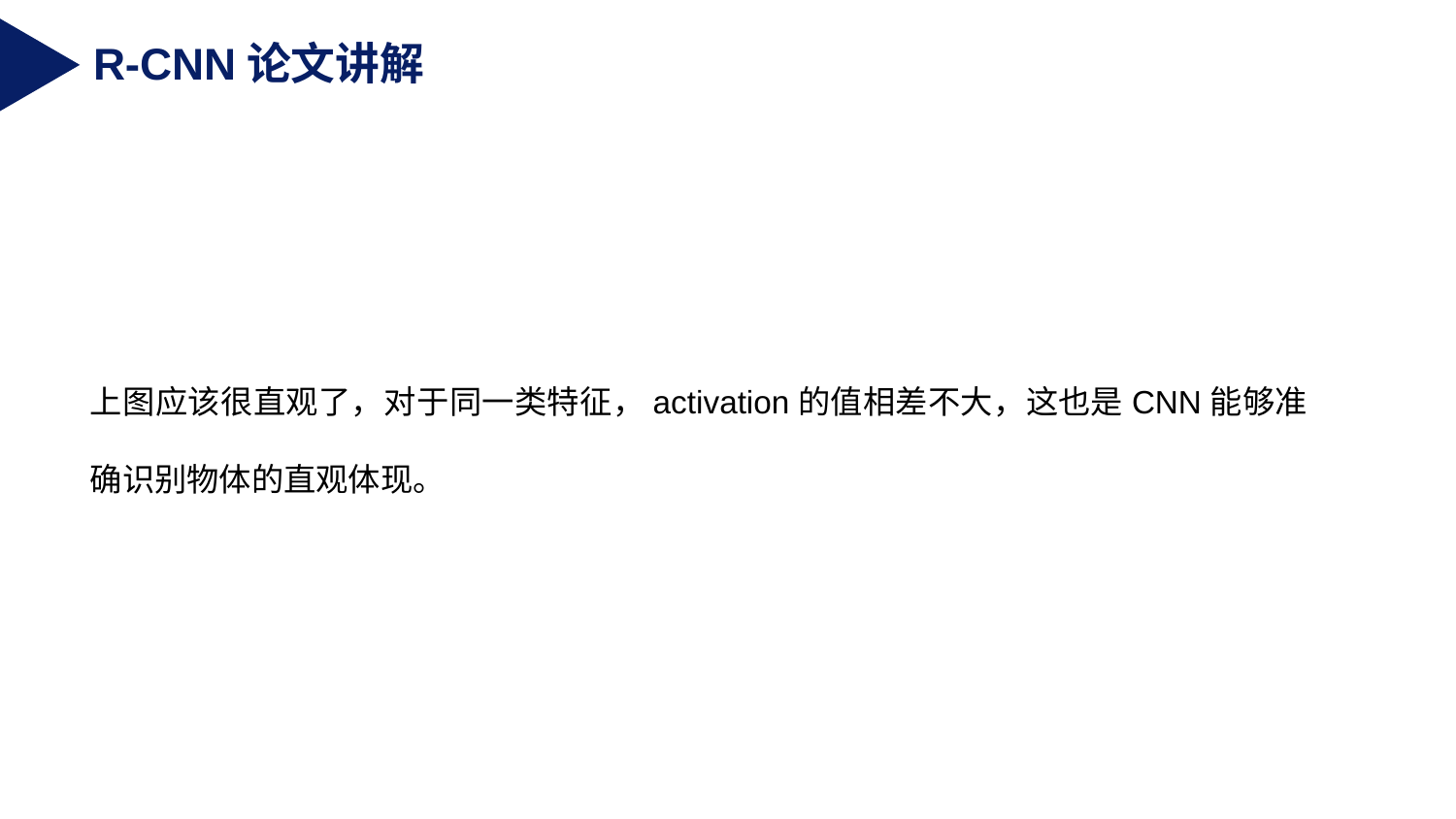

R-CNN论文讲解
上图应该很直观了，对于同一类特征，activation的值相差不大，这也是CNN能够准确识别物体的直观体现。